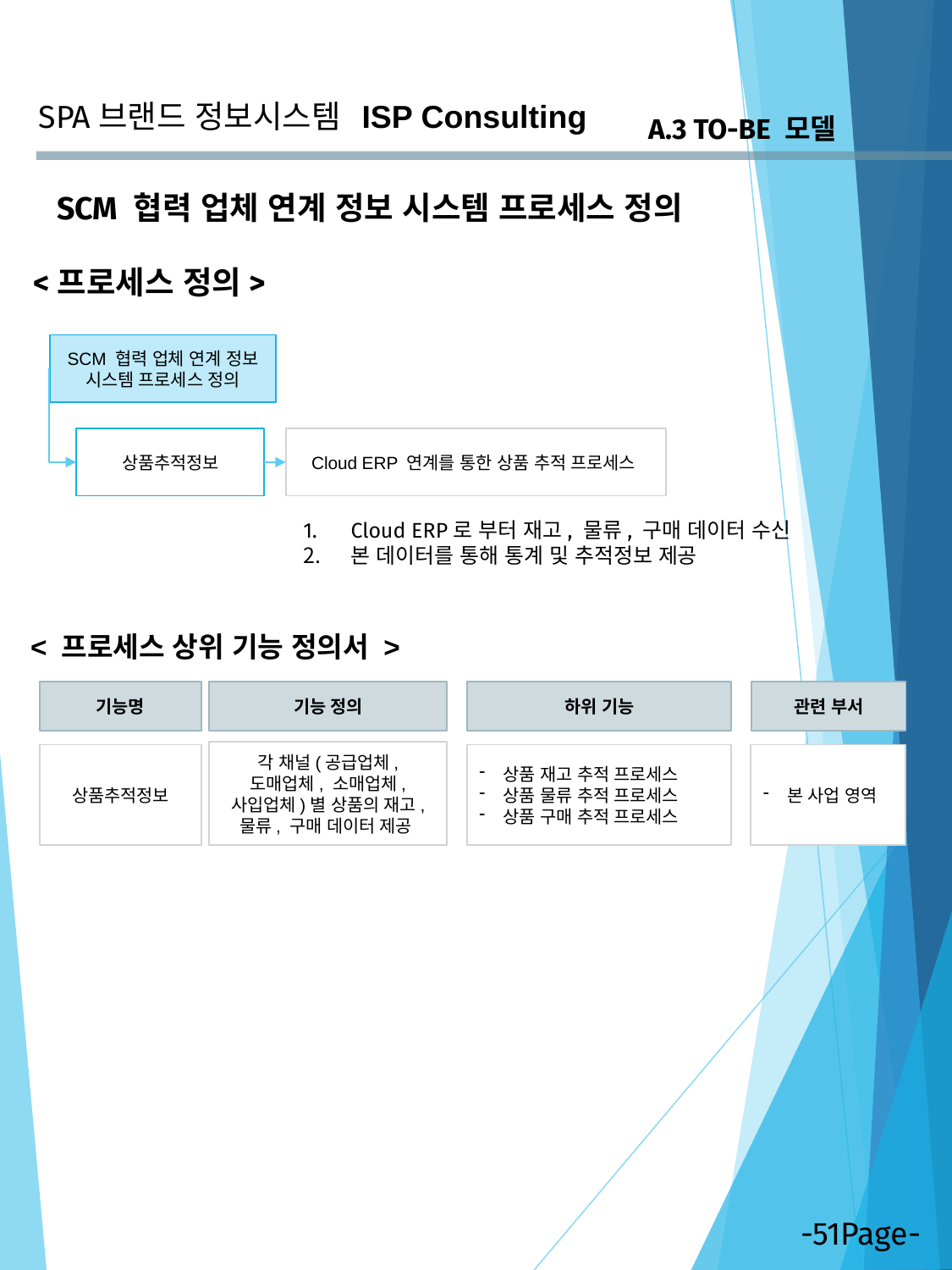

SPA브랜드 정보시스템
ISP Consulting
A.3 TO-BE 모델
SCM 협력 업체 연계 정보 시스템 프로세스 정의
<프로세스 정의>
SCM 협력 업체 연계 정보 시스템 프로세스 정의
상품추적정보
Cloud ERP 연계를 통한 상품 추적 프로세스
Cloud ERP로 부터 재고, 물류, 구매 데이터 수신
본 데이터를 통해 통계 및 추적정보 제공
< 프로세스 상위 기능 정의서 >
기능 정의
관련 부서
기능명
하위 기능
각 채널(공급업체, 도매업체, 소매업체, 사입업체)별 상품의 재고, 물류, 구매 데이터 제공
상품 재고 추적 프로세스
상품 물류 추적 프로세스
상품 구매 추적 프로세스
본 사업 영역
상품추적정보
-51Page-